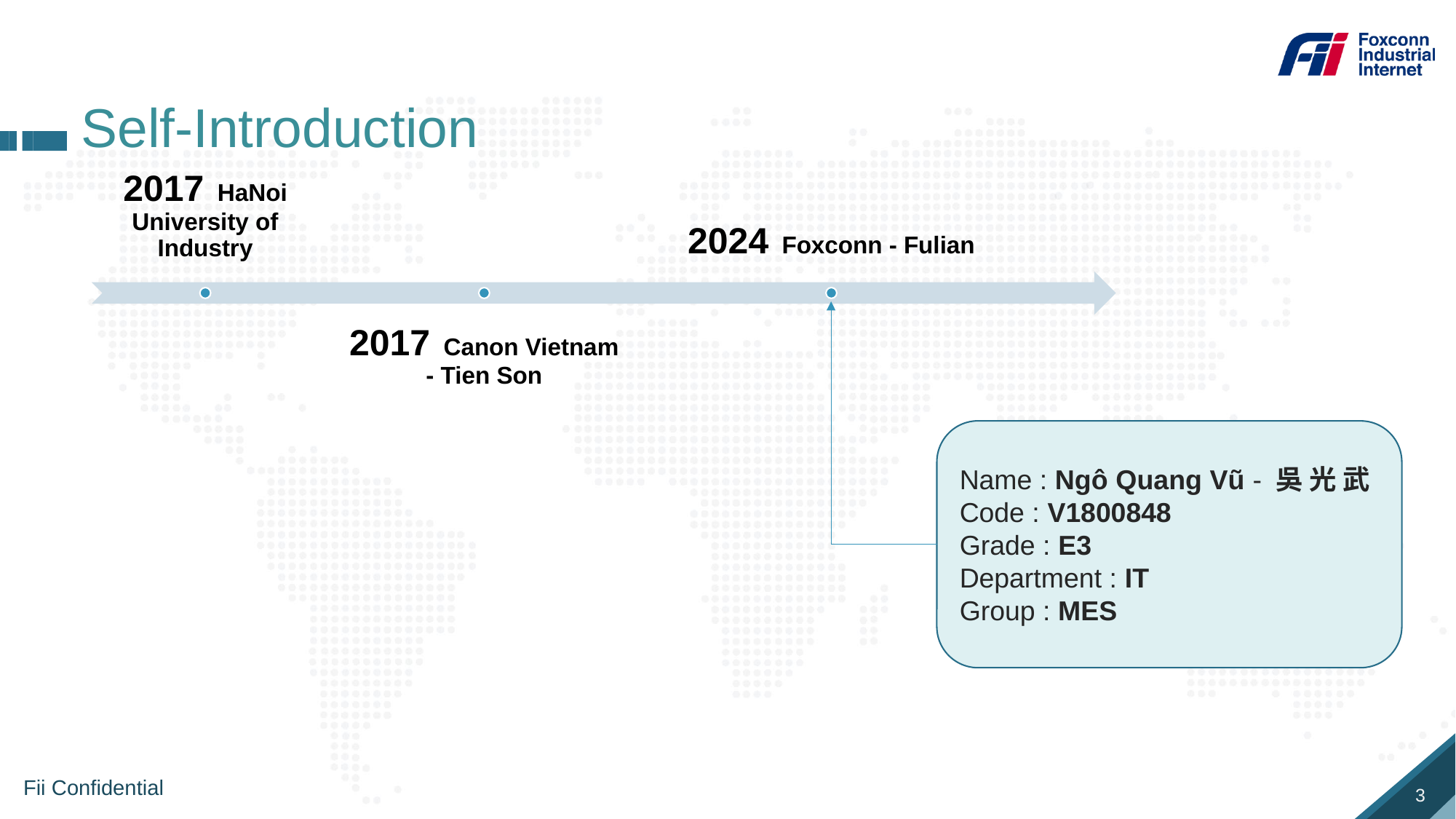

# Self-Introduction
2017  HaNoi University of Industry
2017  Canon Vietnam - Tien Son
2024  Foxconn - Fulian
Name : Ngô Quang Vũ - 吳 光 武
Code : V1800848
Grade : E3
Department : IT
Group : MES